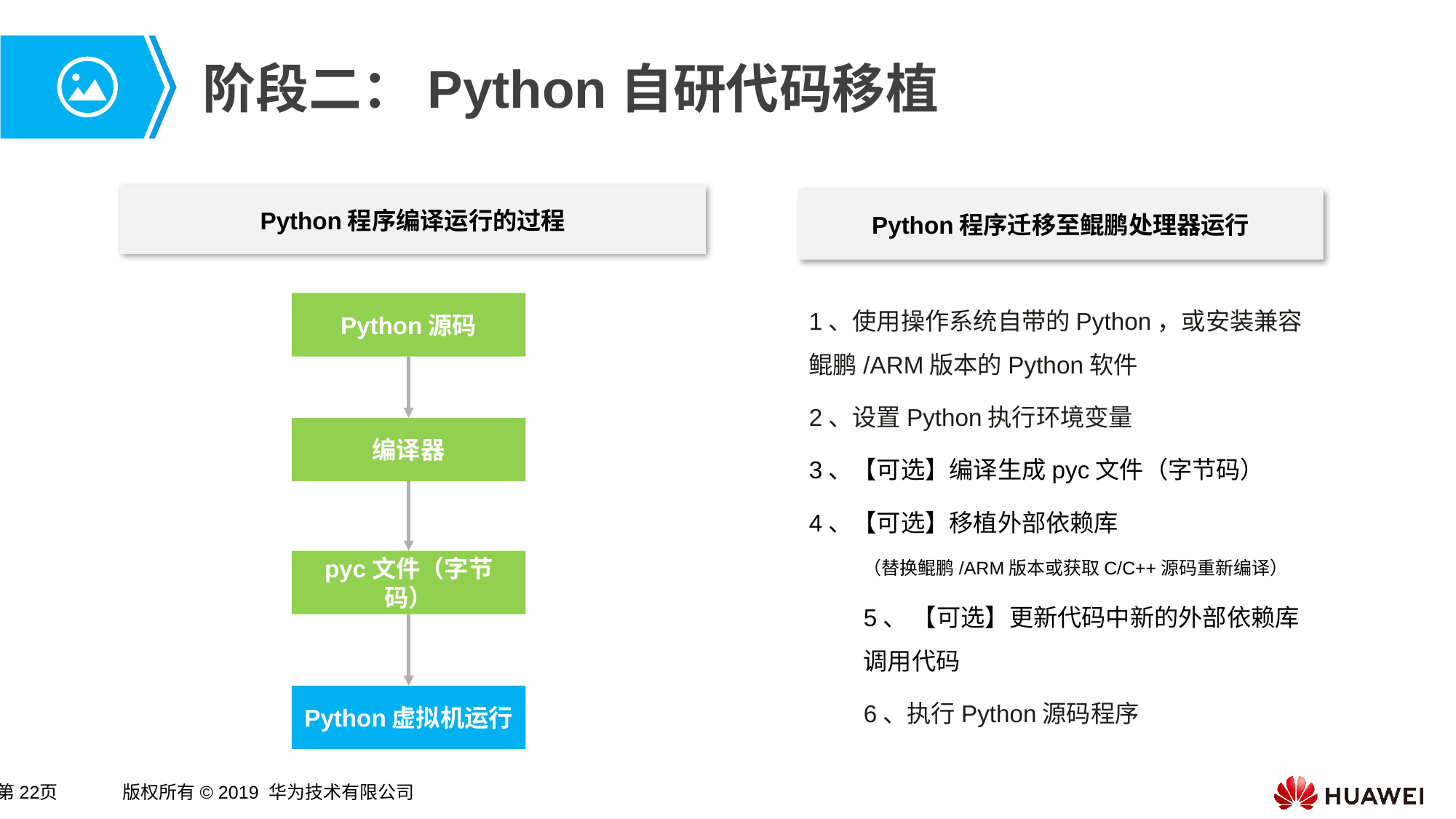

# 阶段二：Python自研代码移植
Python程序编译运行的过程
Python程序迁移至鲲鹏处理器运行
1、使用操作系统自带的Python，或安装兼容鲲鹏/ARM版本的Python软件
2、设置Python执行环境变量
3、【可选】编译生成pyc文件（字节码）
4、【可选】移植外部依赖库
（替换鲲鹏/ARM版本或获取C/C++源码重新编译）
5、 【可选】更新代码中新的外部依赖库调用代码
6、执行Python源码程序
Python源码
编译器
pyc文件（字节码）
Python虚拟机运行